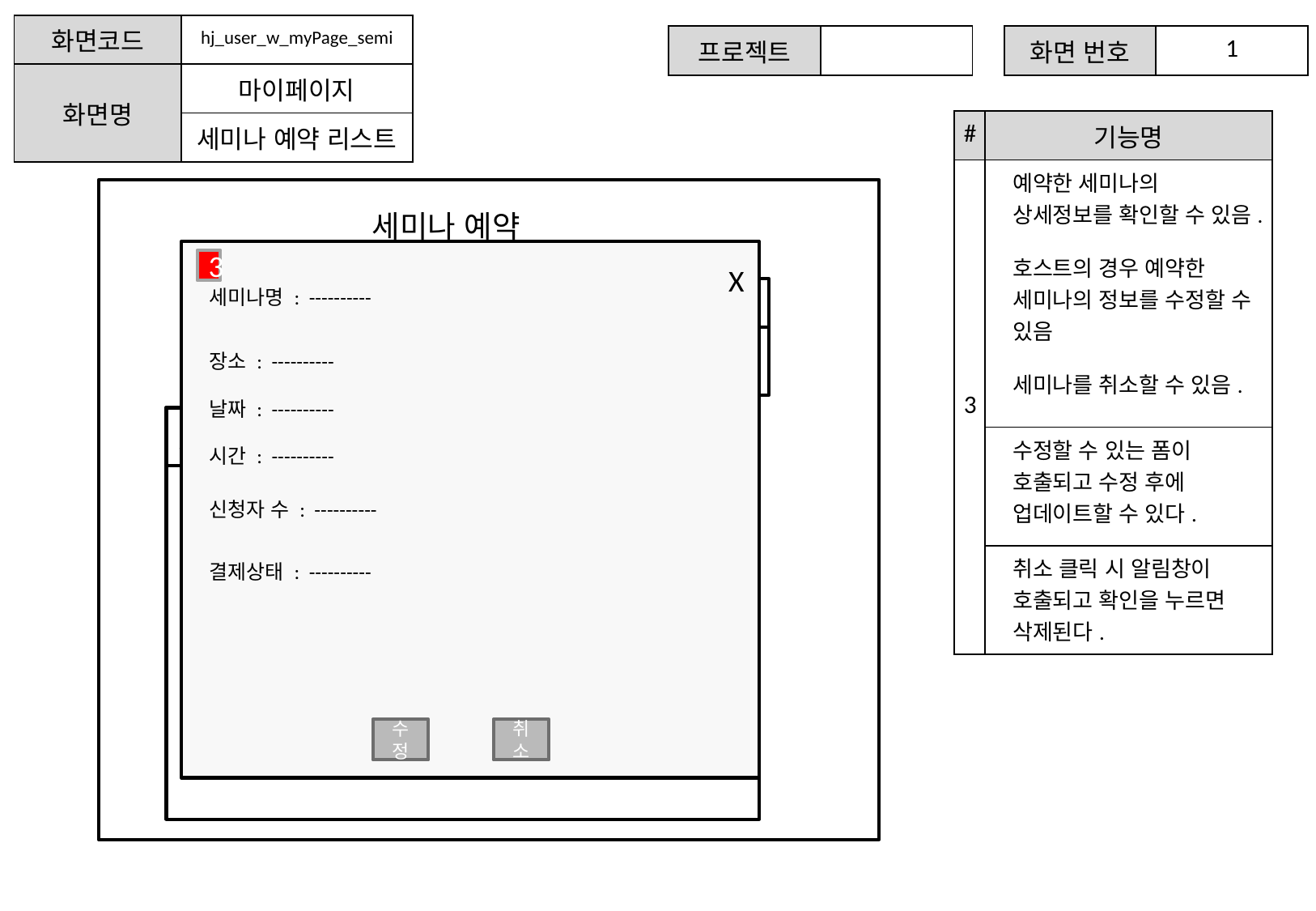

| 화면코드 | hj\_user\_w\_myPage\_semi |
| --- | --- |
| 화면명 | 마이페이지 |
|  | 세미나 예약 리스트 |
| 프로젝트 |  |
| --- | --- |
| 화면 번호 | 1 |
| --- | --- |
| # | 기능명 |
| --- | --- |
| 3 | 예약한 세미나의 상세정보를 확인할 수 있음. 호스트의 경우 예약한 세미나의 정보를 수정할 수 있음 세미나를 취소할 수 있음. |
|  | 수정할 수 있는 폼이 호출되고 수정 후에 업데이트할 수 있다. |
|  | 취소 클릭 시 알림창이 호출되고 확인을 누르면 삭제된다. |

세미나 예약 리스트

3
X
세미나명 :  ----------
주최

주최
참여
장소 :  ----------
날짜 :  ----------

 세미나명       장소        날짜       시간          신청자 수          결제상태
시간 :  ----------
신청자 수 :  ----------
결제상태 :  ----------
수정
취소